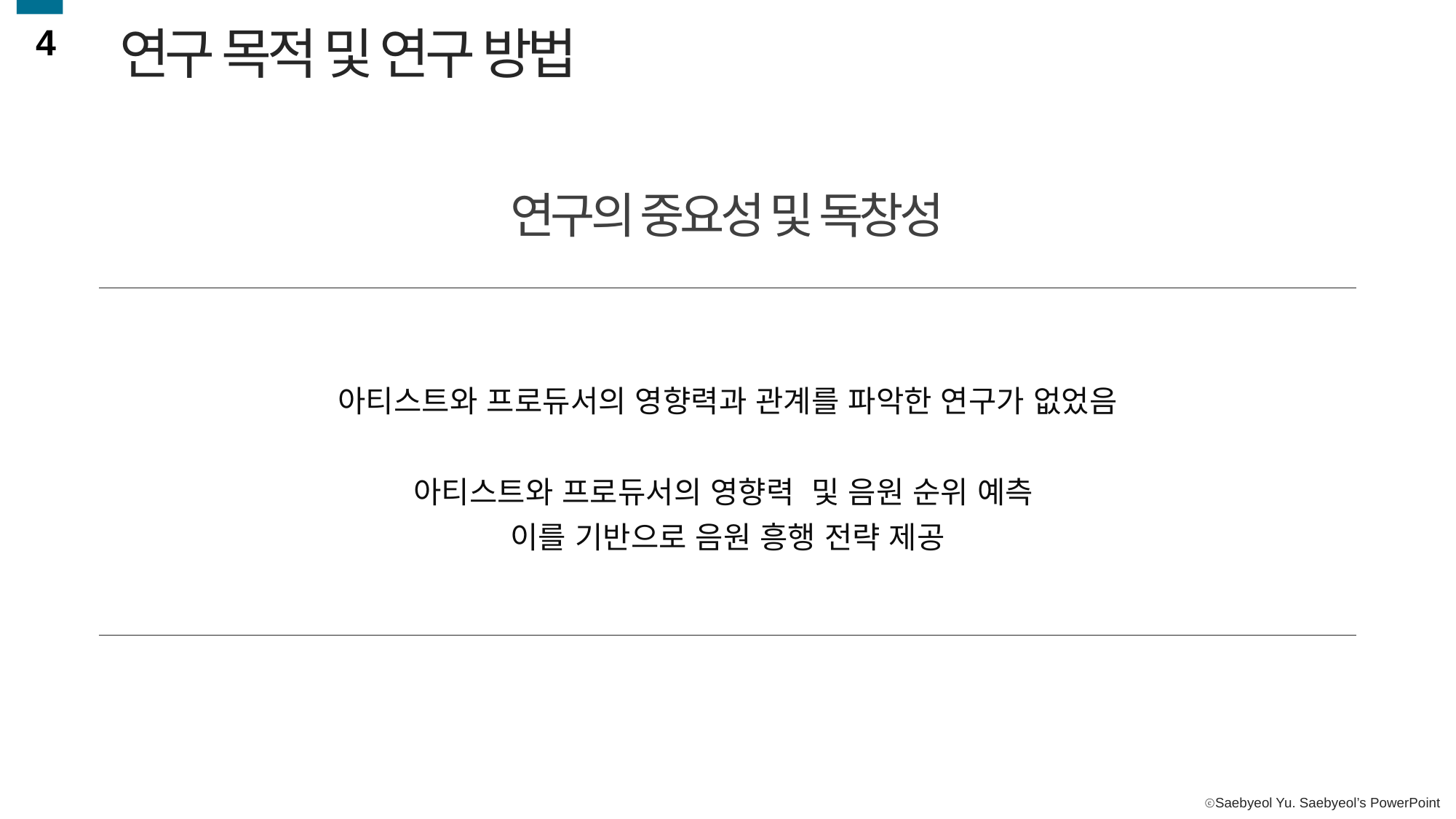

4
연구 목적 및 연구 방법
연구의 중요성 및 독창성
아티스트와 프로듀서의 영향력과 관계를 파악한 연구가 없었음

아티스트와 프로듀서의 영향력  및 음원 순위 예측
이를 기반으로 음원 흥행 전략 제공